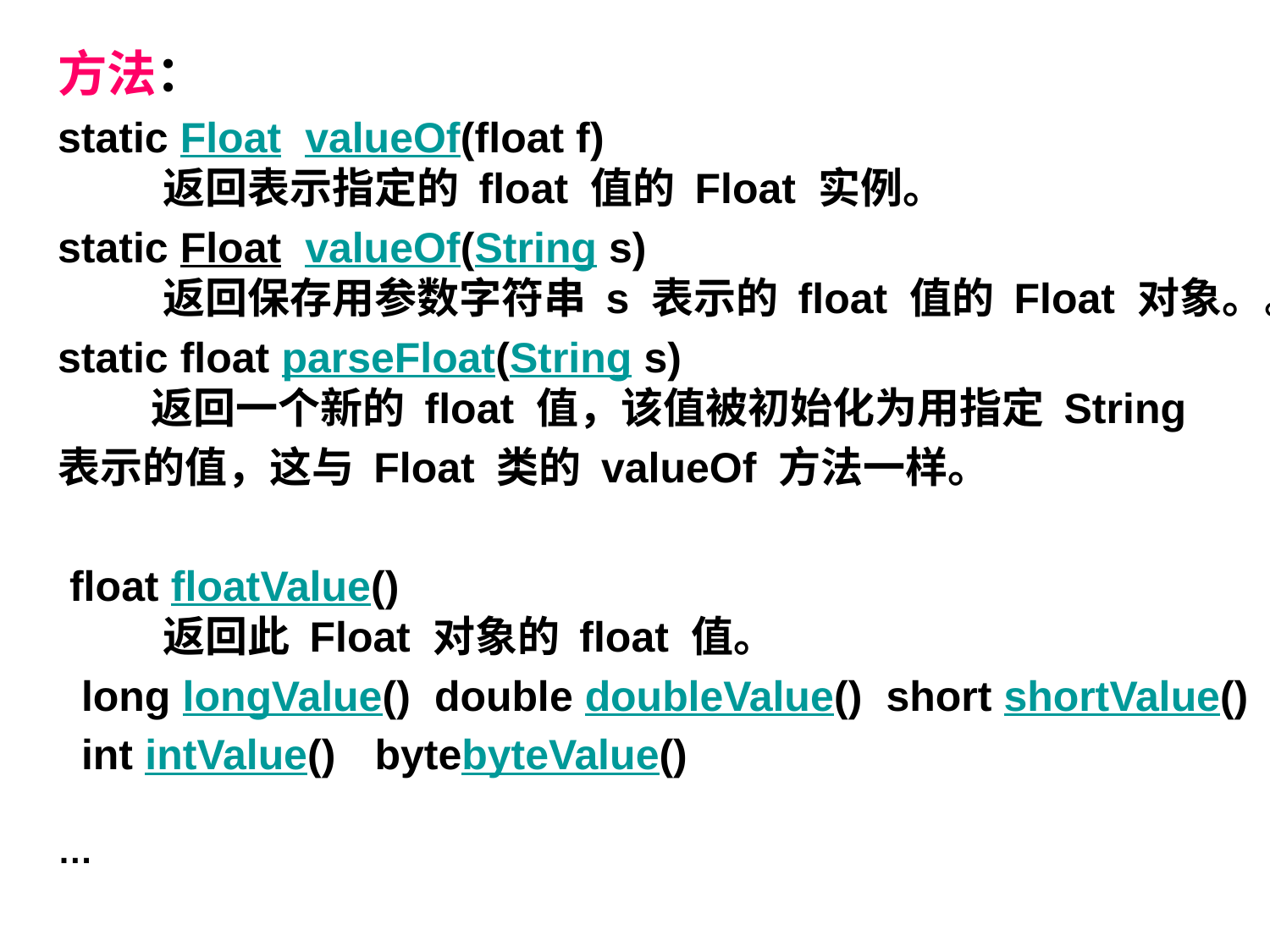

方法：
static Float  valueOf(float f)
    返回表示指定的 float 值的 Float 实例。
static Float  valueOf(String s)
    返回保存用参数字符串 s 表示的 float 值的 Float 对象。。
static float parseFloat(String s)
   返回一个新的 float 值，该值被初始化为用指定 String
表示的值，这与 Float 类的 valueOf 方法一样。

 float floatValue()
    返回此 Float 对象的 float 值。
  long longValue()  double doubleValue()  short shortValue()
  int intValue()    bytebyteValue()
…